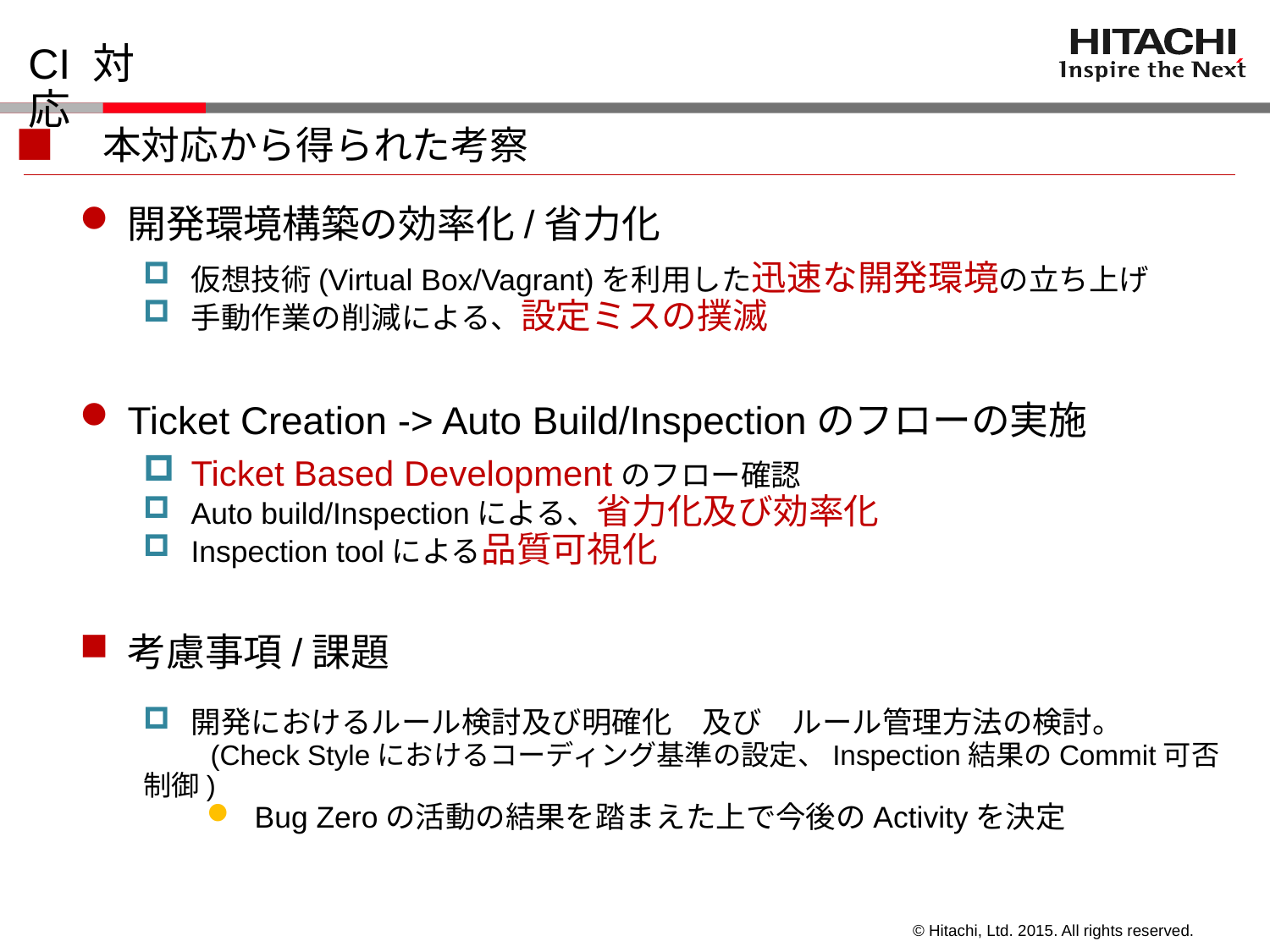

# CI 対応
■　本対応から得られた考察
開発環境構築の効率化/省力化

仮想技術(Virtual Box/Vagrant)を利用した迅速な開発環境の立ち上げ
手動作業の削減による、設定ミスの撲滅

Ticket Creation -> Auto Build/Inspectionのフローの実施

Ticket Based Developmentのフロー確認
Auto build/Inspectionによる、省力化及び効率化
Inspection toolによる品質可視化

考慮事項/課題

開発におけるルール検討及び明確化　及び　ルール管理方法の検討。
　　(Check Styleにおけるコーディング基準の設定、Inspection結果のCommit可否制御)
Bug Zeroの活動の結果を踏まえた上で今後のActivityを決定